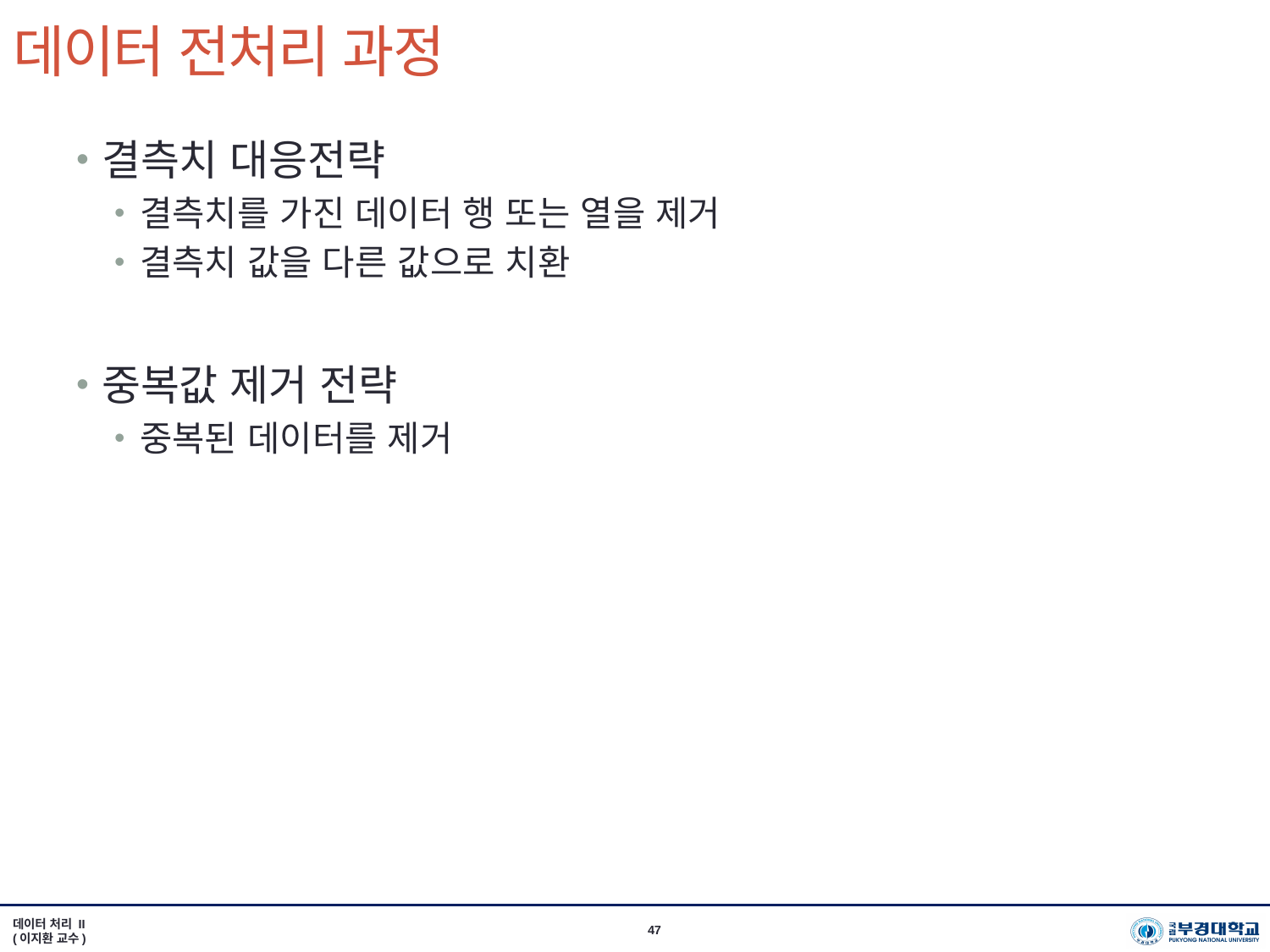

# 데이터 전처리 과정
결측치 대응전략
결측치를 가진 데이터 행 또는 열을 제거
결측치 값을 다른 값으로 치환

중복값 제거 전략
중복된 데이터를 제거
데이터 처리 II
(이지환 교수)